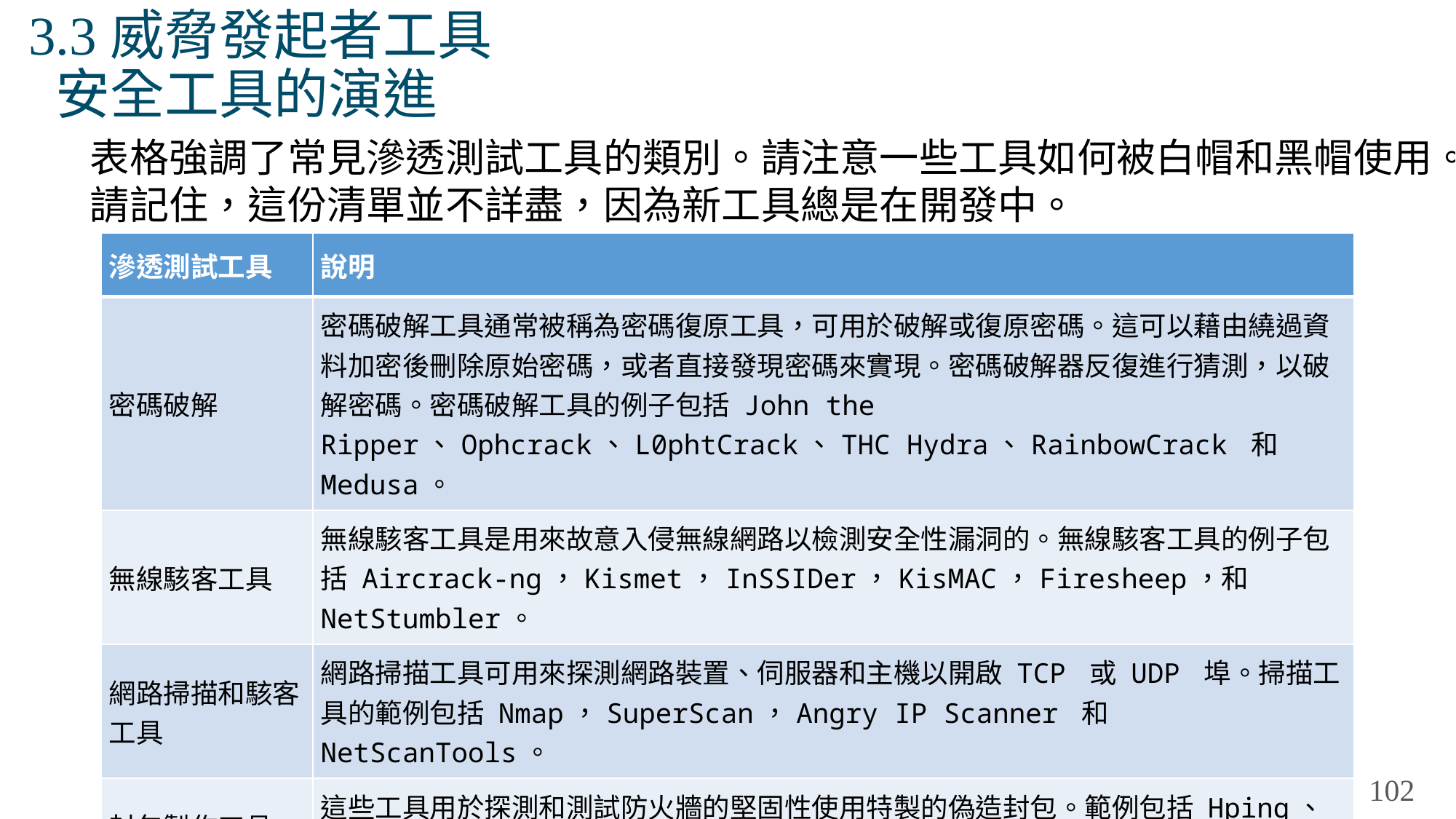

# 3.3威脅發起者工具 安全工具的演進
表格強調了常見滲透測試工具的類別。請注意一些工具如何被白帽和黑帽使用。請記住，這份清單並不詳盡，因為新工具總是在開發中。
| 滲透測試工具 | 說明 |
| --- | --- |
| 密碼破解 | 密碼破解工具通常被稱為密碼復原工具，可用於破解或復原密碼。這可以藉由繞過資料加密後刪除原始密碼，或者直接發現密碼來實現。密碼破解器反復進行猜測，以破解密碼。密碼破解工具的例子包括 John the Ripper、Ophcrack、L0phtCrack、THC Hydra、RainbowCrack 和 Medusa。 |
| 無線駭客工具 | 無線駭客工具是用來故意入侵無線網路以檢測安全性漏洞的。無線駭客工具的例子包括 Aircrack-ng，Kismet，InSSIDer，KisMAC，Firesheep，和 NetStumbler。 |
| 網路掃描和駭客工具 | 網路掃描工具可用來探測網路裝置、伺服器和主機以開啟 TCP 或 UDP 埠。掃描工具的範例包括 Nmap，SuperScan，Angry IP Scanner 和 NetScanTools。 |
| 封包製作工具 | 這些工具用於探測和測試防火牆的堅固性使用特製的偽造封包。範例包括 Hping、Scapy、 Socat，Yersinia，Netcat，Nping 和 Nemesis。 |
| 封包嗅探器 | 這些工具用於擷取和分析傳統乙太網路 LAN 或 WLAN。工具包括 Wireshark，Tcpdump，Ettercap， Dsniff，EtherApe，Paros，Fiddler，Ratproxy 和 SSLstrip。 |
102